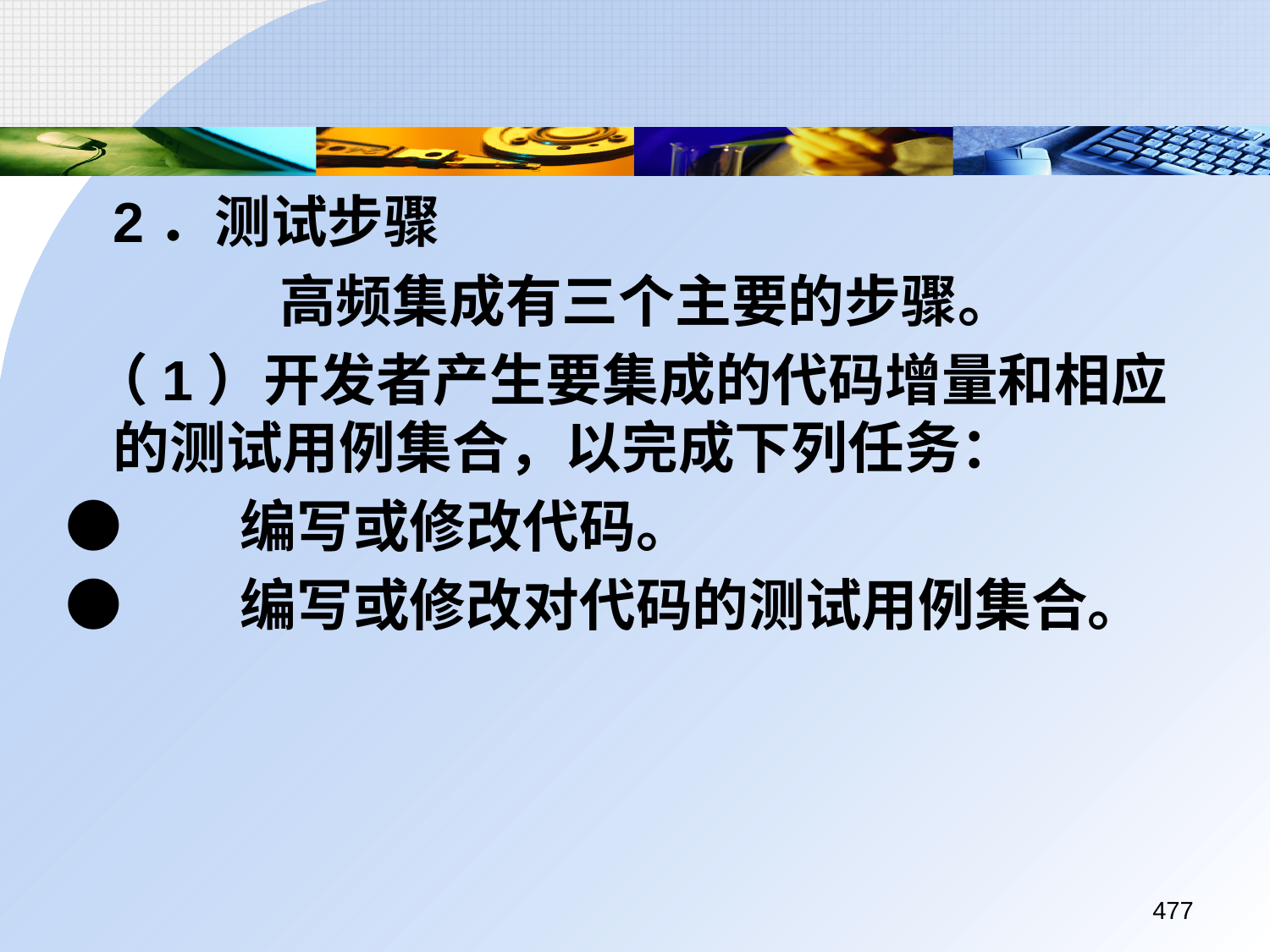

2．测试步骤
		  高频集成有三个主要的步骤。
 （1）开发者产生要集成的代码增量和相应的测试用例集合，以完成下列任务：
●	编写或修改代码。
●	编写或修改对代码的测试用例集合。
477